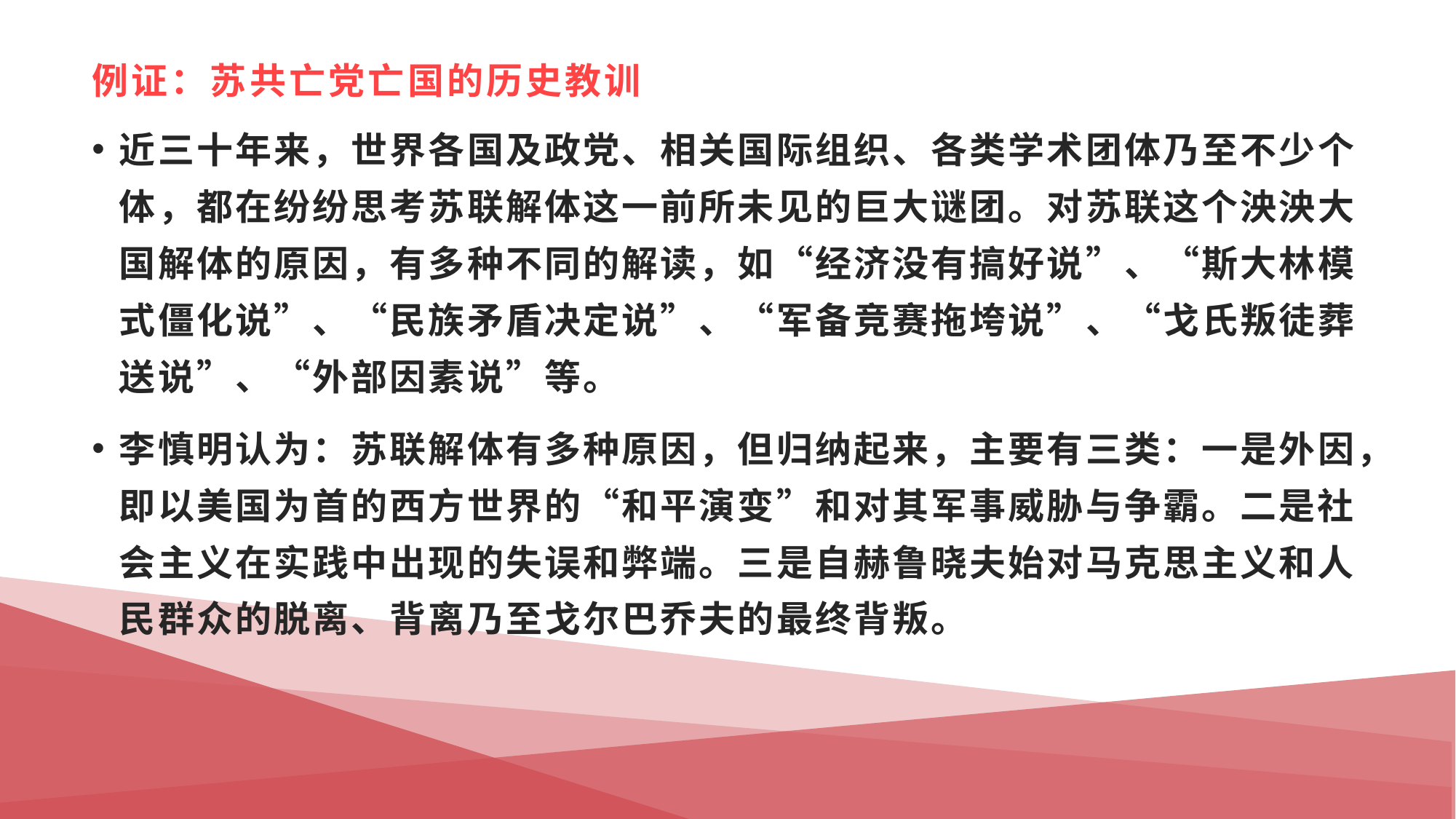

# 例证：苏共亡党亡国的历史教训
近三十年来，世界各国及政党、相关国际组织、各类学术团体乃至不少个体，都在纷纷思考苏联解体这一前所未见的巨大谜团。对苏联这个泱泱大国解体的原因，有多种不同的解读，如“经济没有搞好说”、“斯大林模式僵化说”、“民族矛盾决定说”、“军备竞赛拖垮说”、“戈氏叛徒葬送说”、“外部因素说”等。
李慎明认为：苏联解体有多种原因，但归纳起来，主要有三类：一是外因，即以美国为首的西方世界的“和平演变”和对其军事威胁与争霸。二是社会主义在实践中出现的失误和弊端。三是自赫鲁晓夫始对马克思主义和人民群众的脱离、背离乃至戈尔巴乔夫的最终背叛。